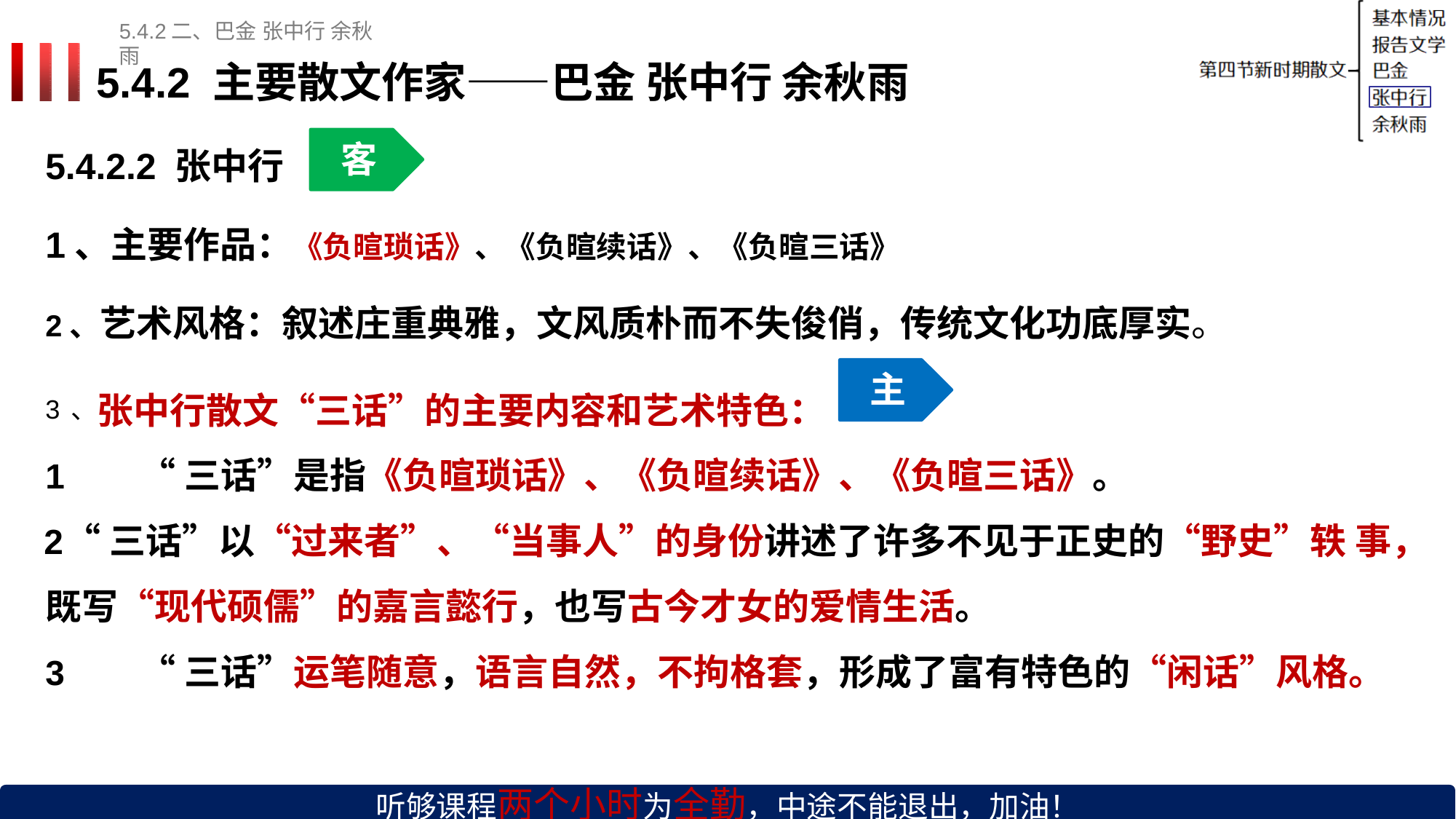

5.4.2二、巴金张中行 余秋雨

# 5.4.2 主要散文作家——巴金 张中行 余秋雨

客
5.4.2.2 张中行
1、主要作品：《负暄琐话》、《负暄续话》、《负暄三话》
2、艺术风格：叙述庄重典雅，文风质朴而不失俊俏，传统文化功底厚实。

主
3、张中行散文“三话”的主要内容和艺术特色：
“三话”是指《负暄琐话》、《负暄续话》、《负暄三话》。
“三话”以“过来者”、“当事人”的身份讲述了许多不见于正史的“野史”轶 事，既写“现代硕儒”的嘉言懿行，也写古今才女的爱情生活。
“三话”运笔随意，语言自然，不拘格套，形成了富有特色的“闲话”风格。

听够课程两个小时为全勤，中途不能退出，加油！